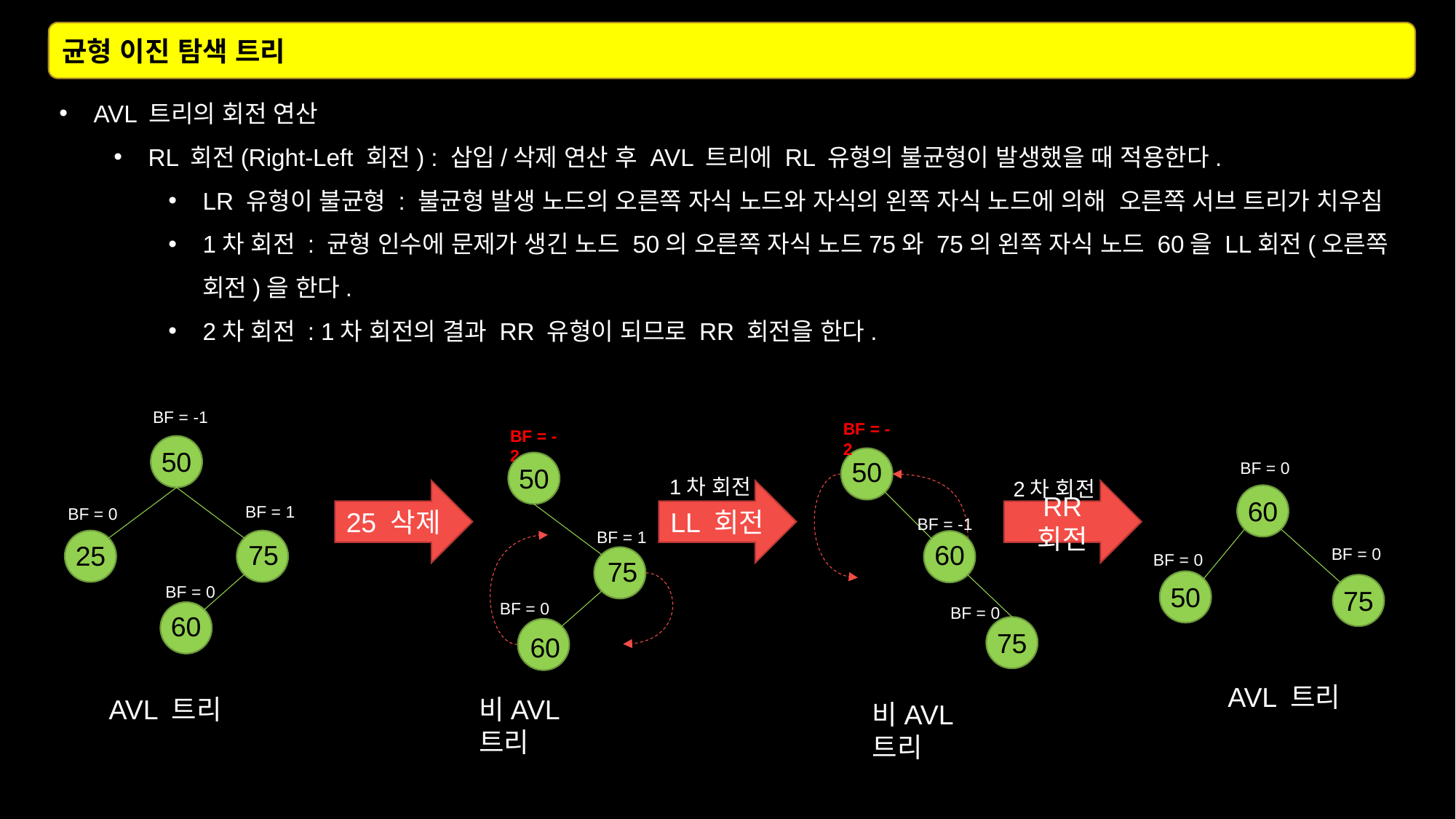

균형 이진 탐색 트리
AVL 트리의 회전 연산
RL 회전(Right-Left 회전) : 삽입/삭제 연산 후 AVL 트리에 RL 유형의 불균형이 발생했을 때 적용한다.
LR 유형이 불균형 : 불균형 발생 노드의 오른쪽 자식 노드와 자식의 왼쪽 자식 노드에 의해  오른쪽 서브 트리가 치우침
1차 회전 : 균형 인수에 문제가 생긴 노드 50의 오른쪽 자식 노드75와 75의 왼쪽 자식 노드 60을 LL회전(오른쪽 회전)을 한다.
2차 회전 : 1차 회전의 결과 RR 유형이 되므로 RR 회전을 한다.

BF = -1
BF = -2
BF = -2

50

50

50
BF = 0
1차 회전
2차 회전
25 삭제
LL 회전
RR 회전

60
BF = 1
BF = 0
BF = -1
BF = 1

25

75

60
BF = 0
BF = 0

75

50

75
BF = 0
BF = 0
BF = 0

60

75

60
AVL 트리
AVL 트리
비AVL 트리
비AVL 트리